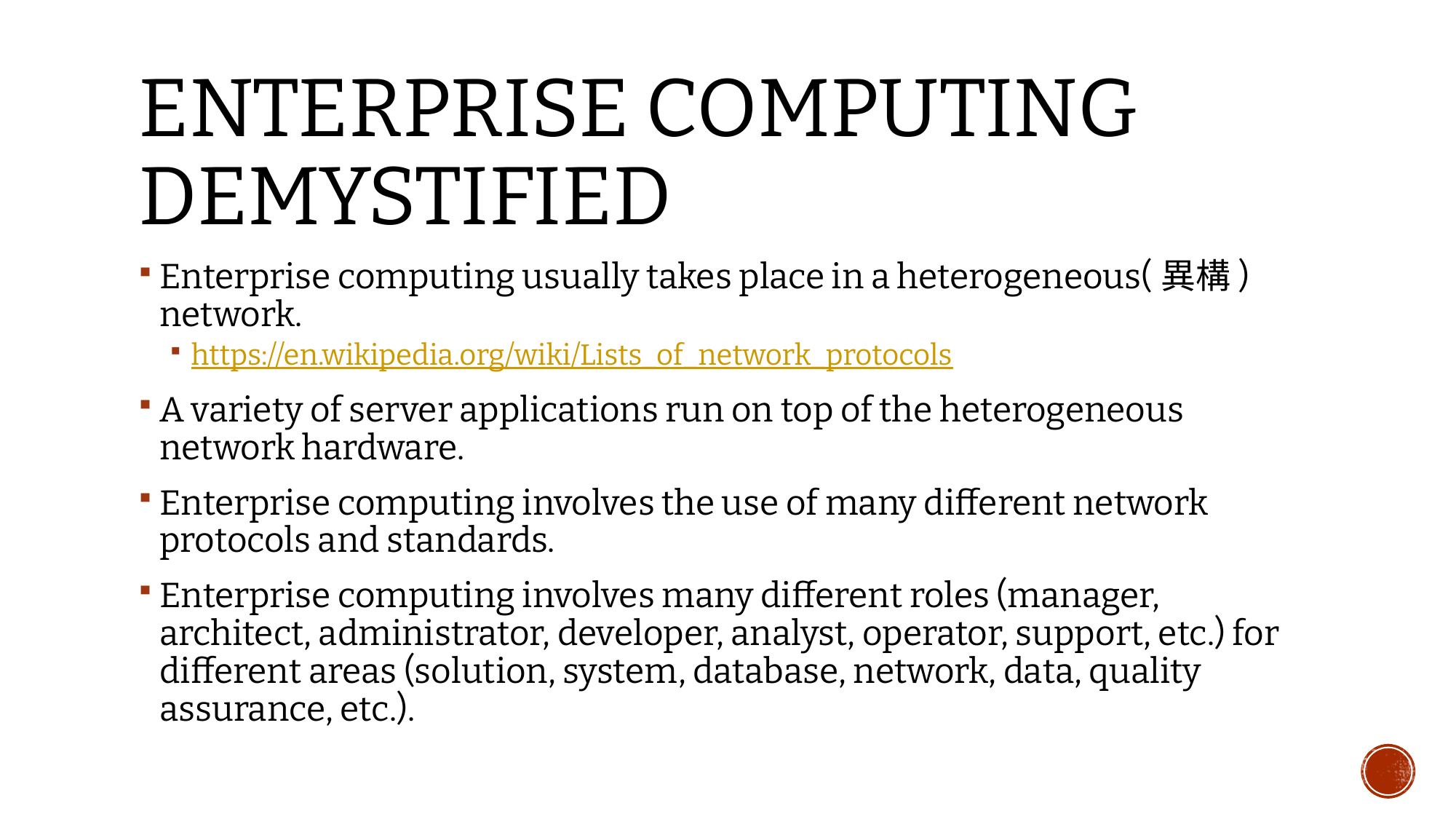

# Enterprise Computing demystified
Enterprise computing usually takes place in a heterogeneous(異構) network.
https://en.wikipedia.org/wiki/Lists_of_network_protocols
A variety of server applications run on top of the heterogeneous network hardware.
Enterprise computing involves the use of many different network protocols and standards.
Enterprise computing involves many different roles (manager, architect, administrator, developer, analyst, operator, support, etc.) for different areas (solution, system, database, network, data, quality assurance, etc.).